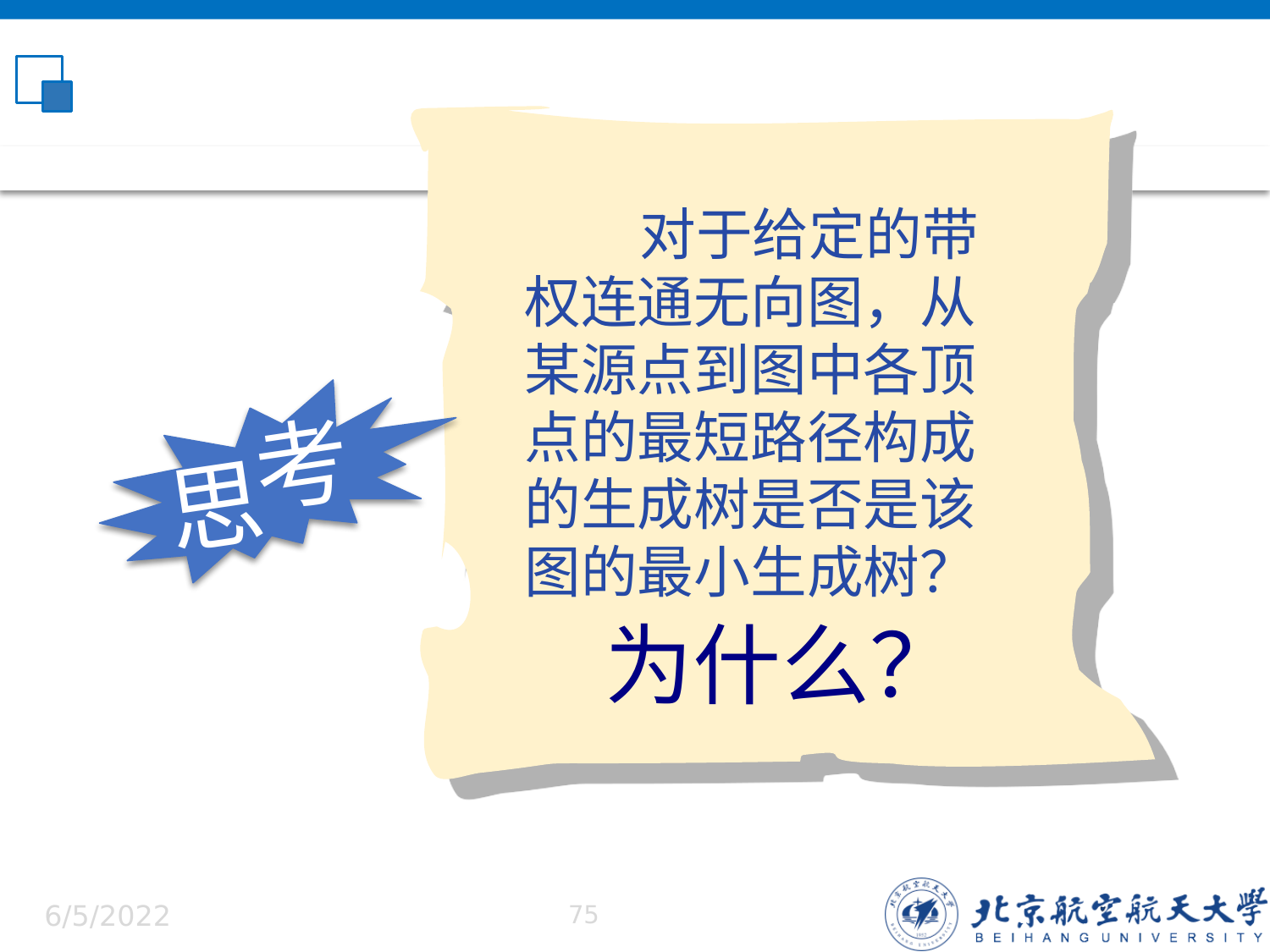

对于给定的带
权连通无向图，从
某源点到图中各顶
点的最短路径构成
的生成树是否是该
图的最小生成树？

考
思
为什么？
6/5/2022
75